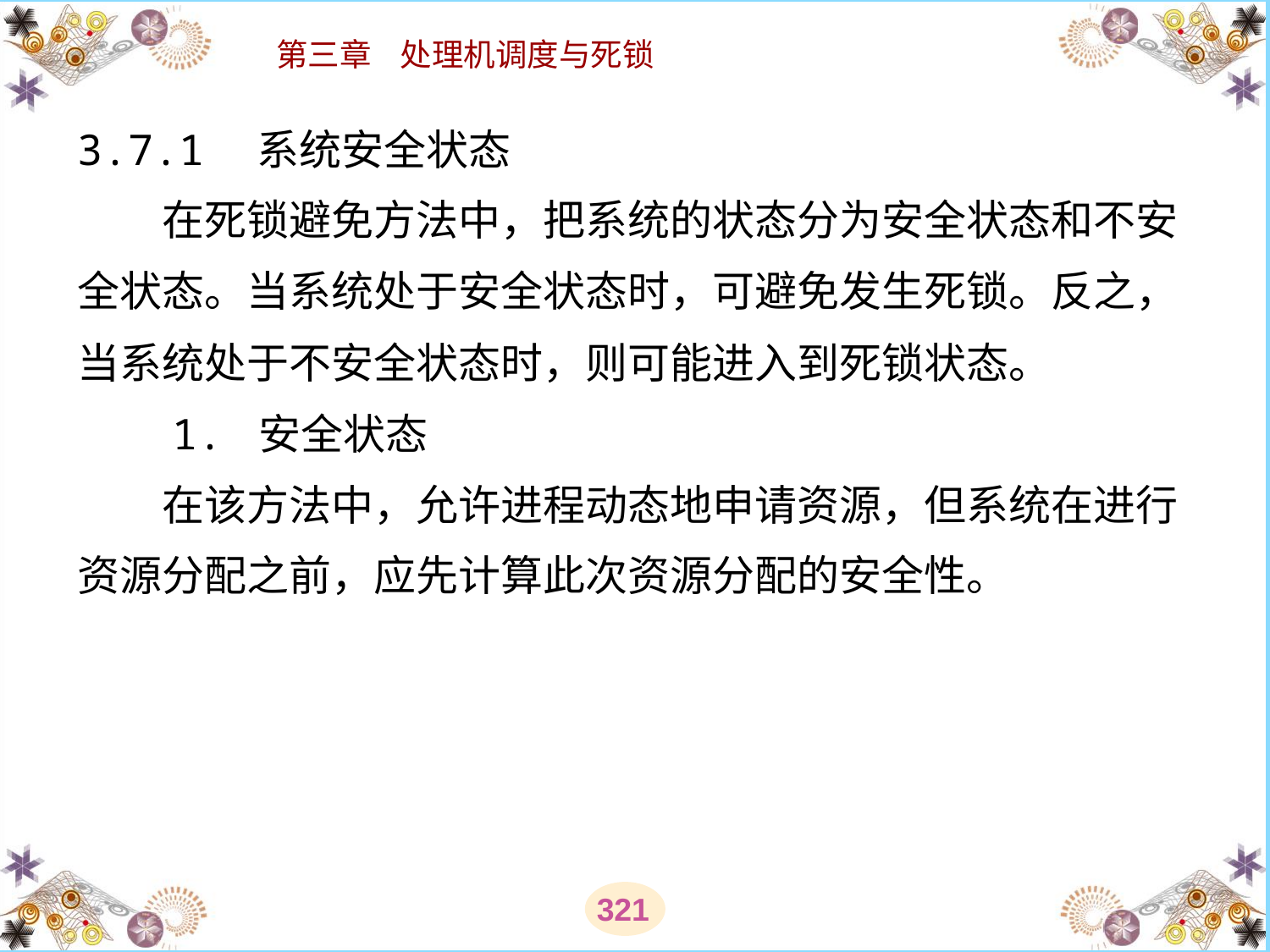

# 3.7.1　系统安全状态 　　在死锁避免方法中，把系统的状态分为安全状态和不安全状态。当系统处于安全状态时，可避免发生死锁。反之，当系统处于不安全状态时，则可能进入到死锁状态。 　　1. 安全状态 　　在该方法中，允许进程动态地申请资源，但系统在进行资源分配之前，应先计算此次资源分配的安全性。